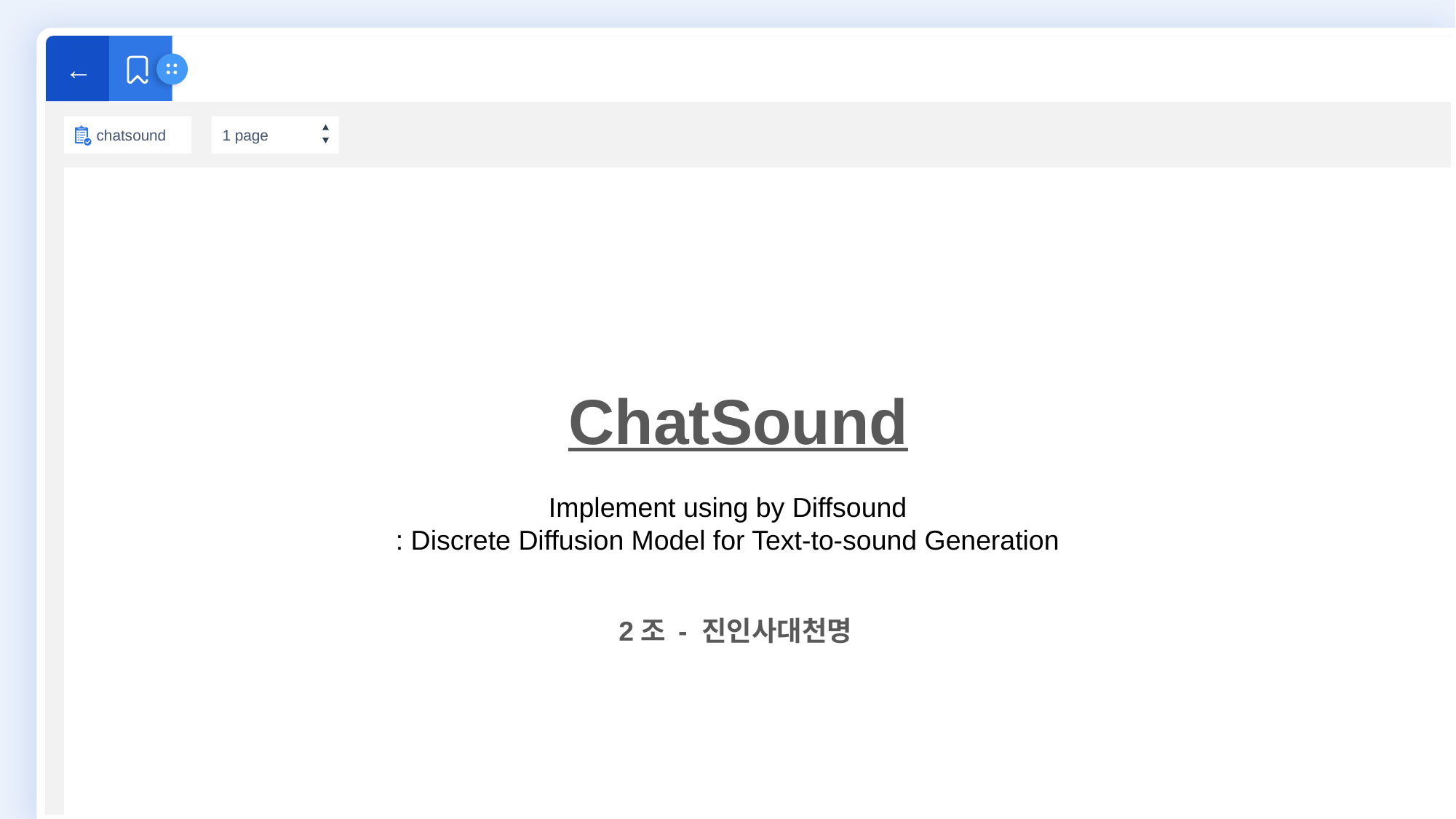

←

chatsound

1 page

ChatSound

Implement using by Diffsound
: Discrete Diffusion Model for Text-to-sound Generation

2조 - 진인사대천명